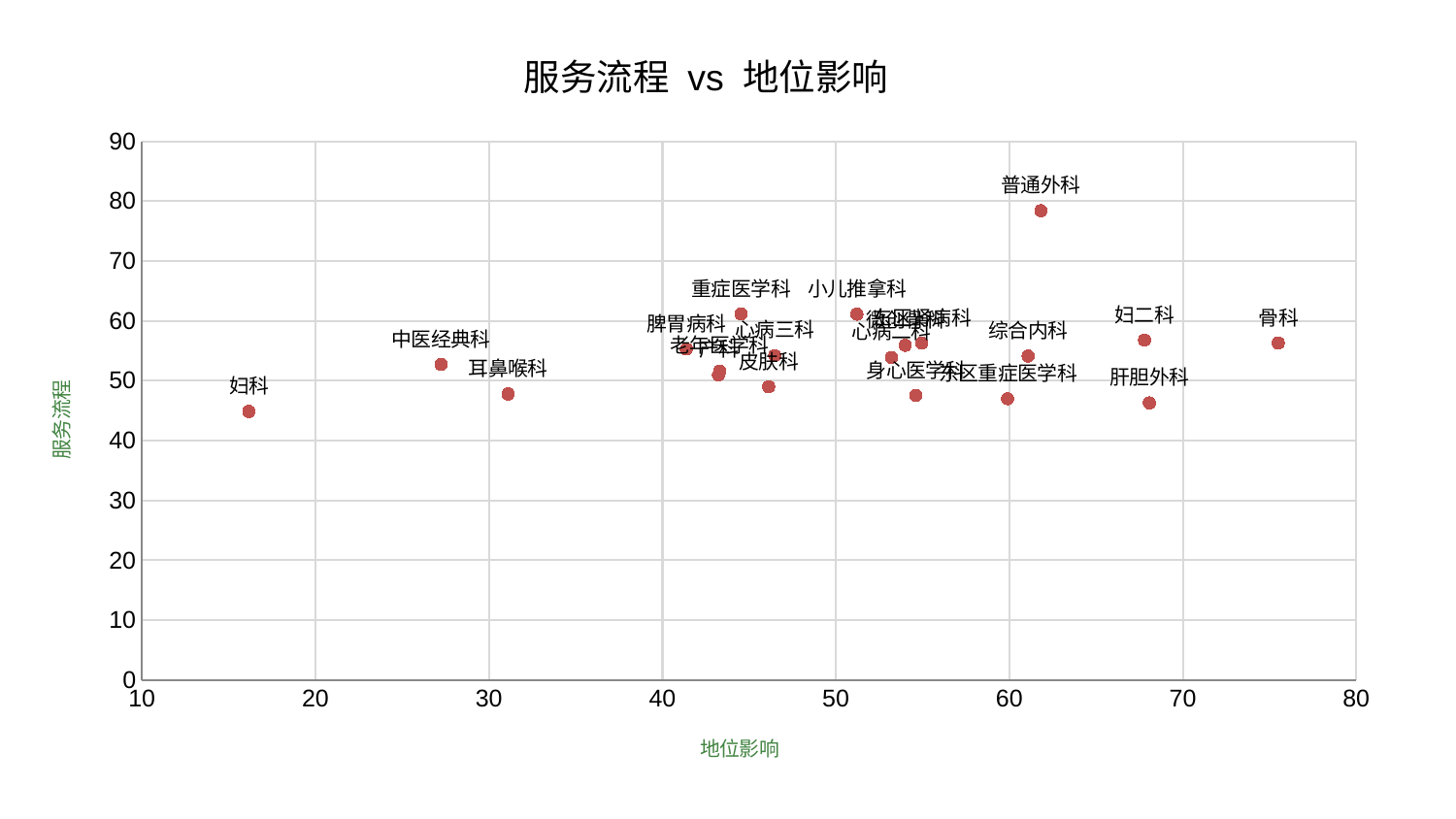

### Chart: 服务流程 vs 地位影响

| Category | 服务流程 |
|---|---|
222